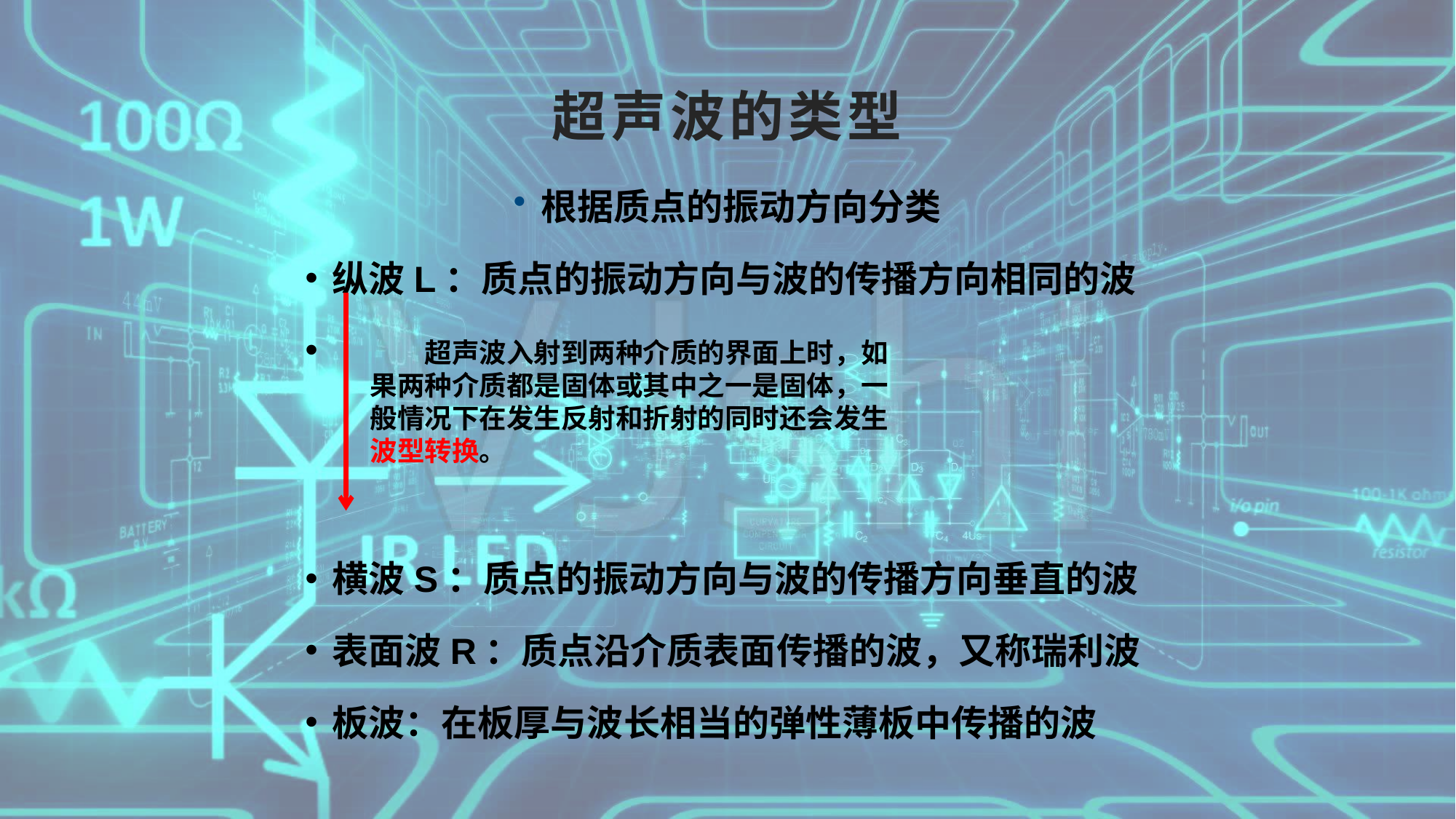

# 超声波的类型
根据质点的振动方向分类
纵波L：质点的振动方向与波的传播方向相同的波

横波S：质点的振动方向与波的传播方向垂直的波
表面波R：质点沿介质表面传播的波，又称瑞利波
板波：在板厚与波长相当的弹性薄板中传播的波

超声波入射到两种介质的界面上时，如果两种介质都是固体或其中之一是固体，一般情况下在发生反射和折射的同时还会发生波型转换。